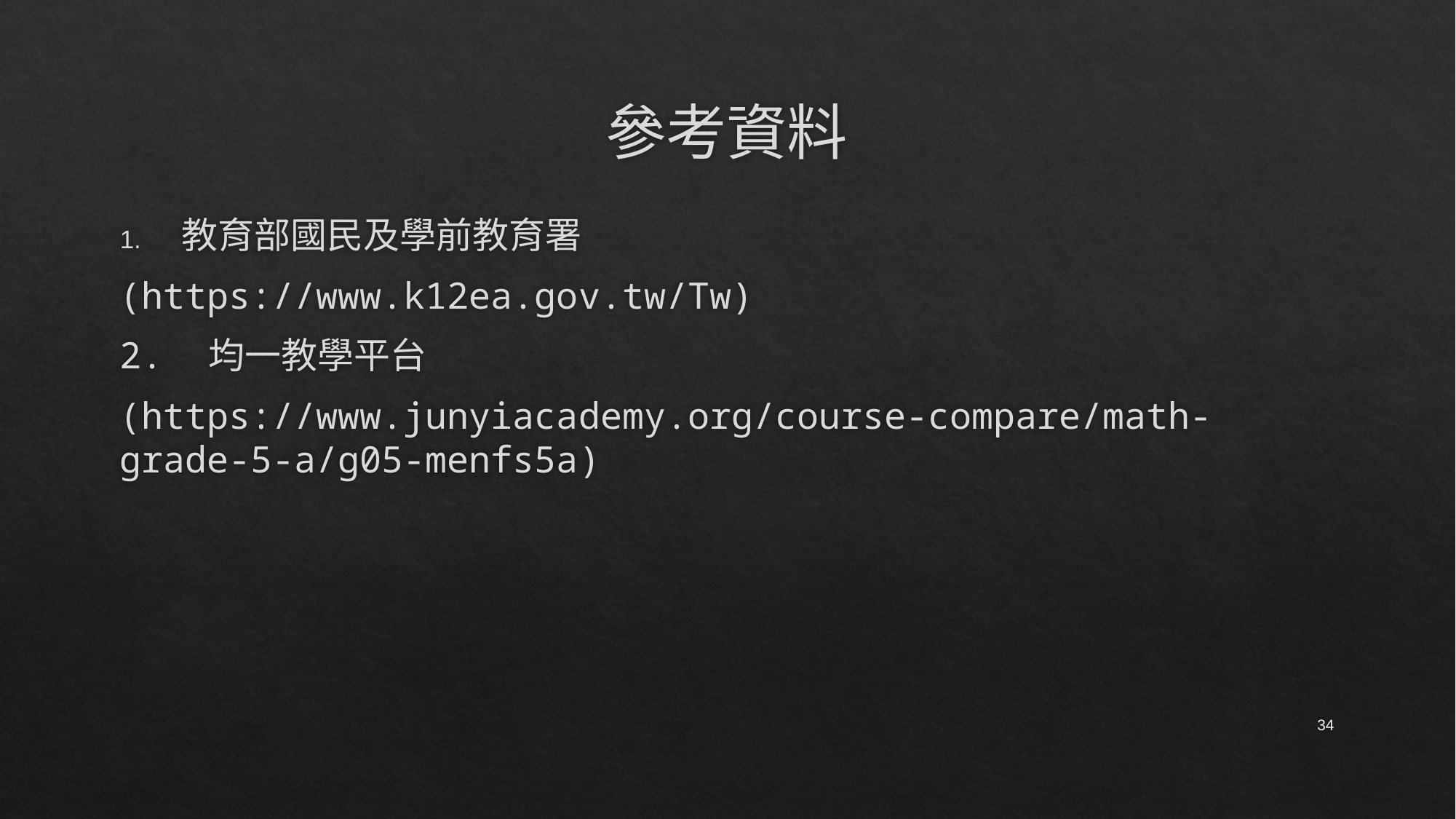

# 參考資料
教育部國民及學前教育署
(https://www.k12ea.gov.tw/Tw)
2.　均一教學平台
(https://www.junyiacademy.org/course-compare/math-grade-5-a/g05-menfs5a)
34